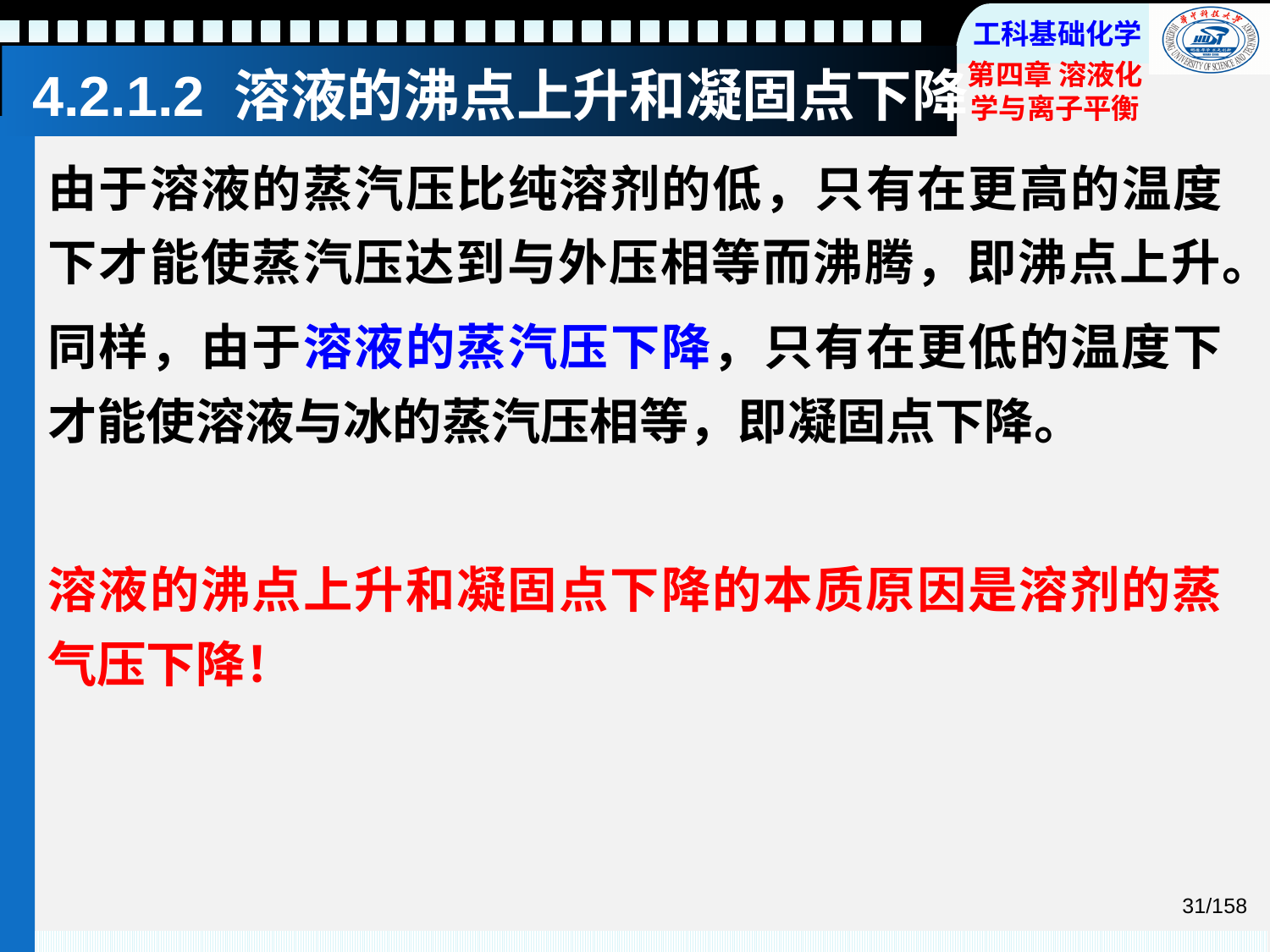

# 4.2.1.2 溶液的沸点上升和凝固点下降
由于溶液的蒸汽压比纯溶剂的低，只有在更高的温度下才能使蒸汽压达到与外压相等而沸腾，即沸点上升。
同样，由于溶液的蒸汽压下降，只有在更低的温度下才能使溶液与冰的蒸汽压相等，即凝固点下降。

溶液的沸点上升和凝固点下降的本质原因是溶剂的蒸气压下降！